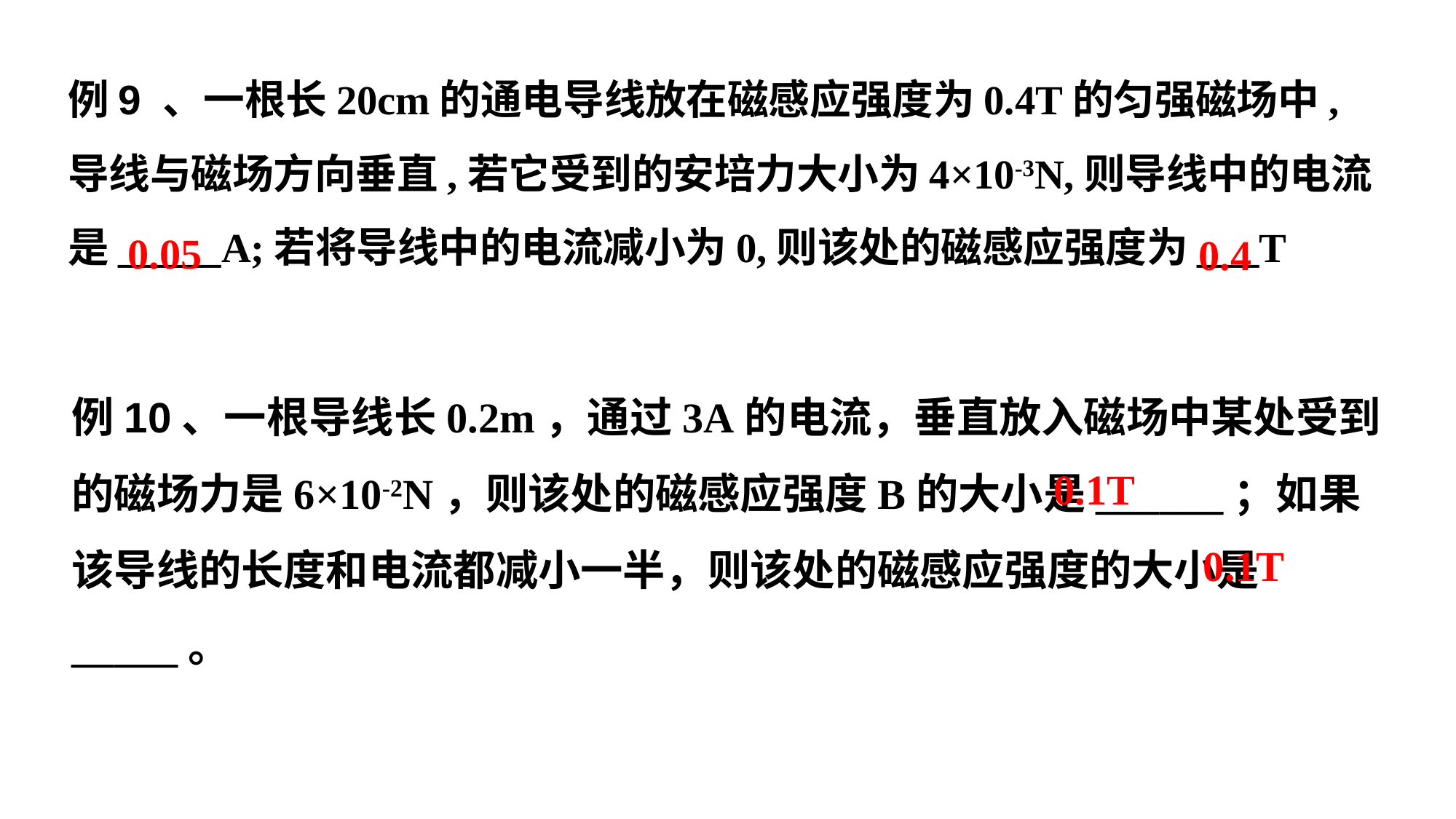

例9 、一根长20cm的通电导线放在磁感应强度为0.4T的匀强磁场中,导线与磁场方向垂直,若它受到的安培力大小为4×10-3N,则导线中的电流是_____A;若将导线中的电流减小为0,则该处的磁感应强度为___T
0.05
0.4
例10、一根导线长0.2m，通过3A的电流，垂直放入磁场中某处受到的磁场力是6×10-2N，则该处的磁感应强度B的大小是______；如果该导线的长度和电流都减小一半，则该处的磁感应强度的大小是_____。
0.1T
0.1T